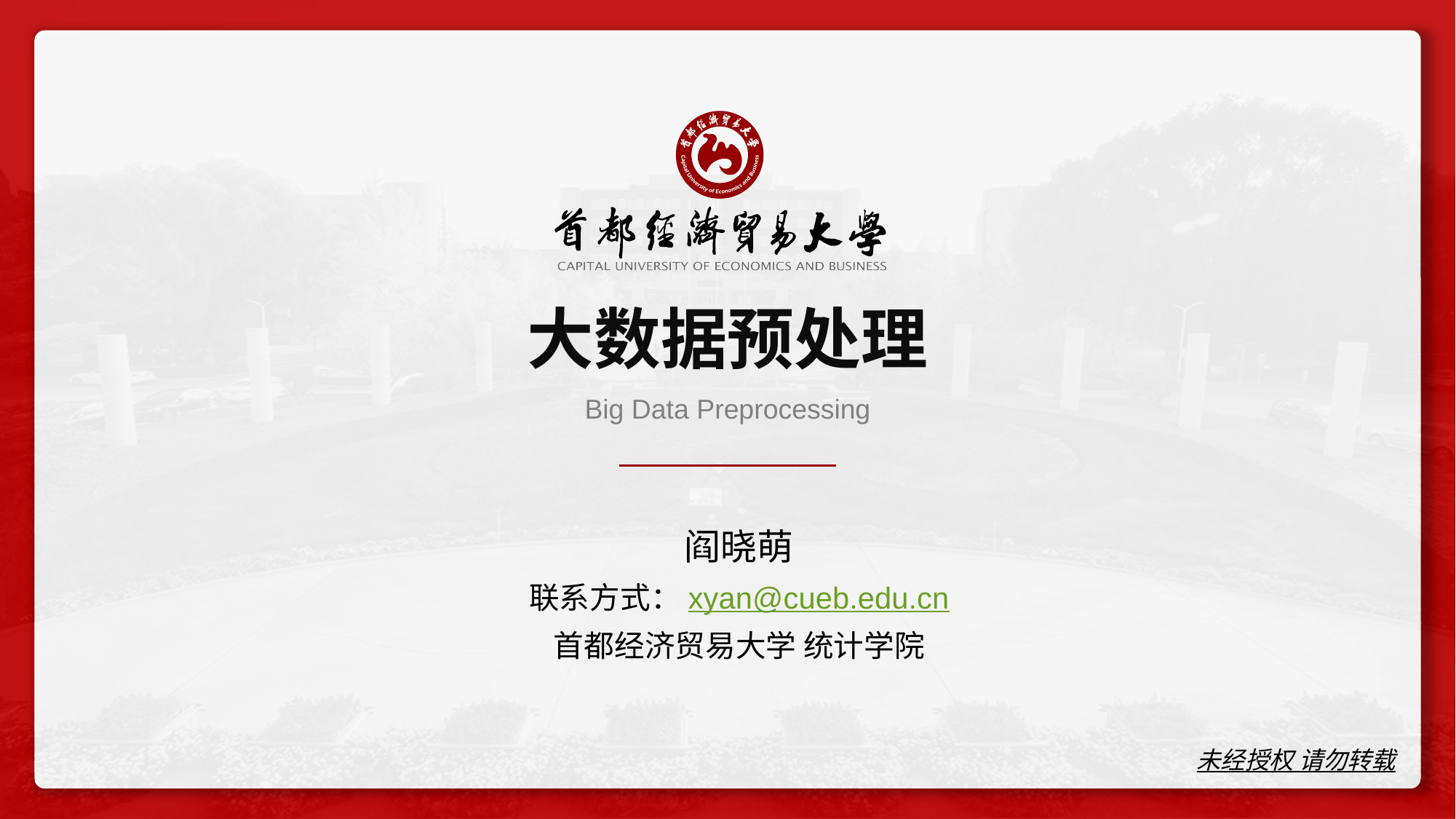

# 大数据预处理
Big Data Preprocessing
阎晓萌
联系方式：xyan@cueb.edu.cn
首都经济贸易大学 统计学院